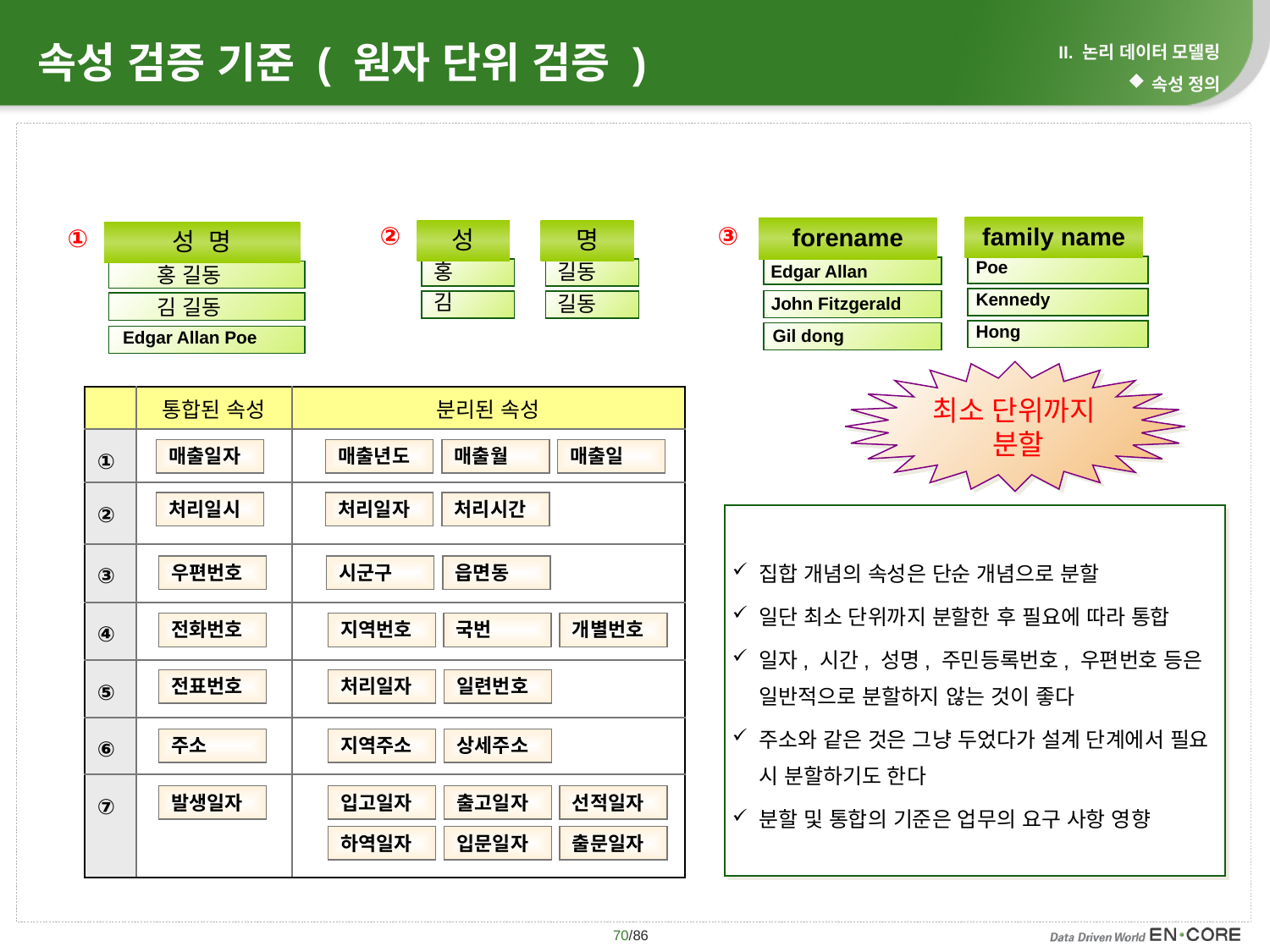

# 속성 검증 기준 ( 원자 단위 검증 )
II. 논리 데이터 모델링
속성 정의
②
③
family name
①
forename
성
명
성  명
 길동
Poe

Kennedy

Hong

홍
 Edgar Allan

홍 길동

 길동
김
 John Fitzgerald
김 길동

 Gil dong
    Edgar Allan Poe

최소 단위까지
분할
|  | 통합된 속성 | 분리된 속성 |
| --- | --- | --- |
| ① |  |  |
| ② |  |  |
| ③ |  |  |
| ④ |  |  |
| ⑤ |  |  |
| ⑥ |  |  |
| ⑦ |  |  |
매출일자
매출년도
매출월
매출일
처리일시
처리일자
처리시간
집합 개념의 속성은 단순 개념으로 분할
일단 최소 단위까지 분할한 후 필요에 따라 통합
일자, 시간, 성명, 주민등록번호, 우편번호 등은 일반적으로 분할하지 않는 것이 좋다
주소와 같은 것은 그냥 두었다가 설계 단계에서 필요 시 분할하기도 한다
분할 및 통합의 기준은 업무의 요구 사항 영향
우편번호
시군구
읍면동
전화번호
지역번호
국번
개별번호
전표번호
처리일자
일련번호
주소
지역주소
상세주소
발생일자
입고일자
출고일자
선적일자
하역일자
입문일자
출문일자